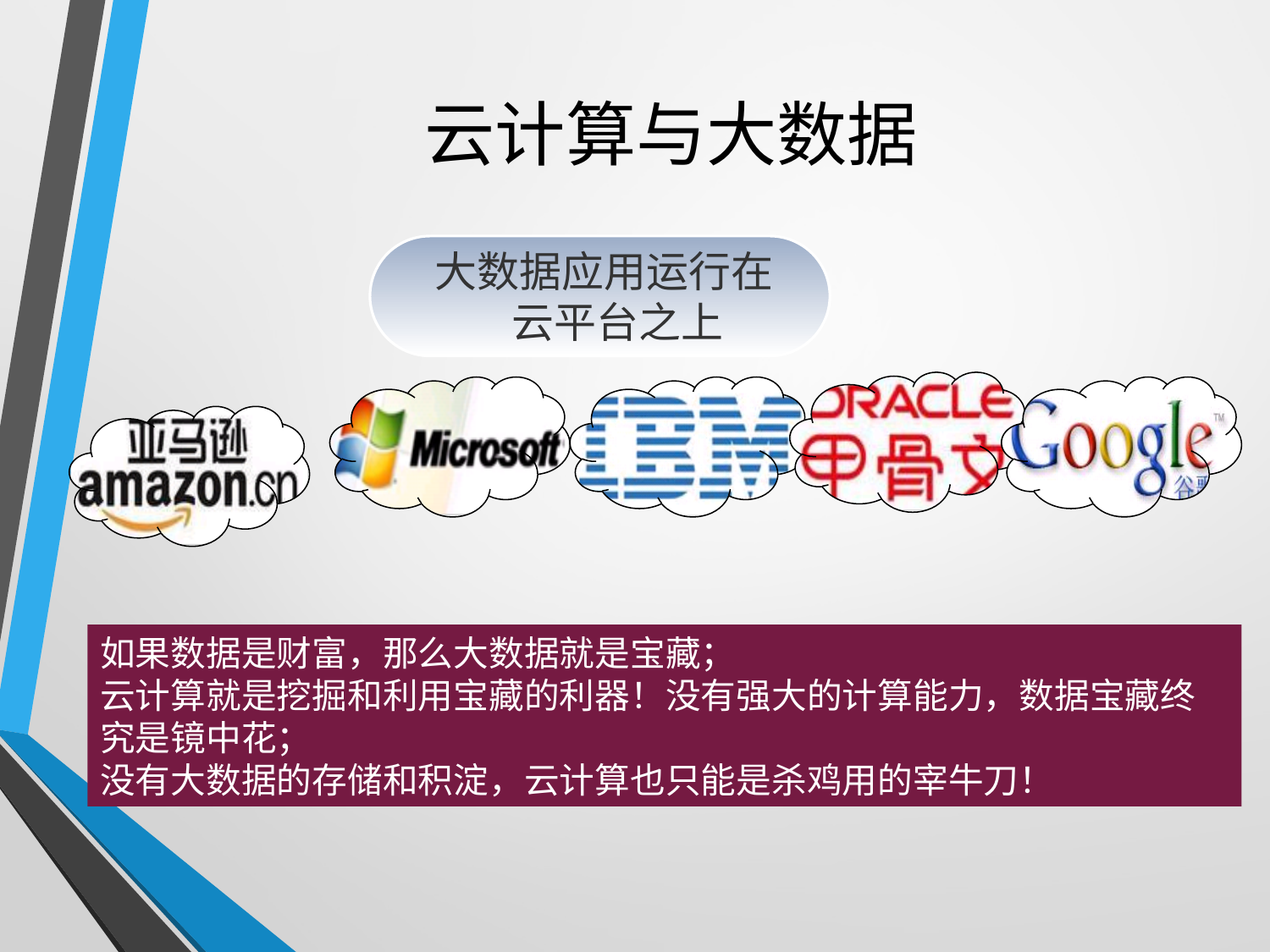

# 云计算与大数据
大数据应用运行在
云平台之上

如果数据是财富，那么大数据就是宝藏；
云计算就是挖掘和利用宝藏的利器！没有强大的计算能力，数据宝藏终究是镜中花；
没有大数据的存储和积淀，云计算也只能是杀鸡用的宰牛刀！